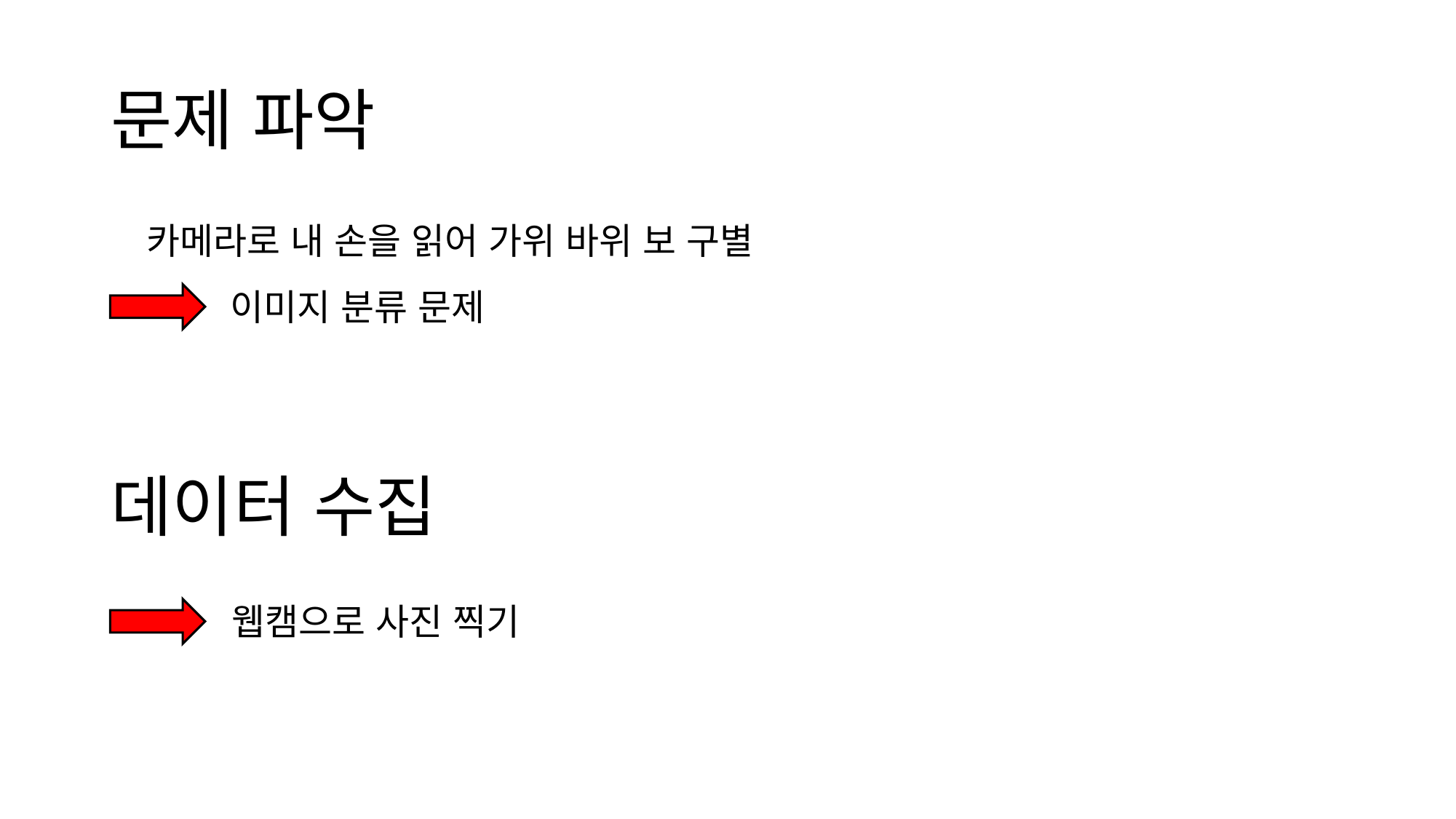

# 문제 파악
카메라로 내 손을 읽어 가위 바위 보 구별
이미지 분류 문제

데이터 수집
웹캠으로 사진 찍기